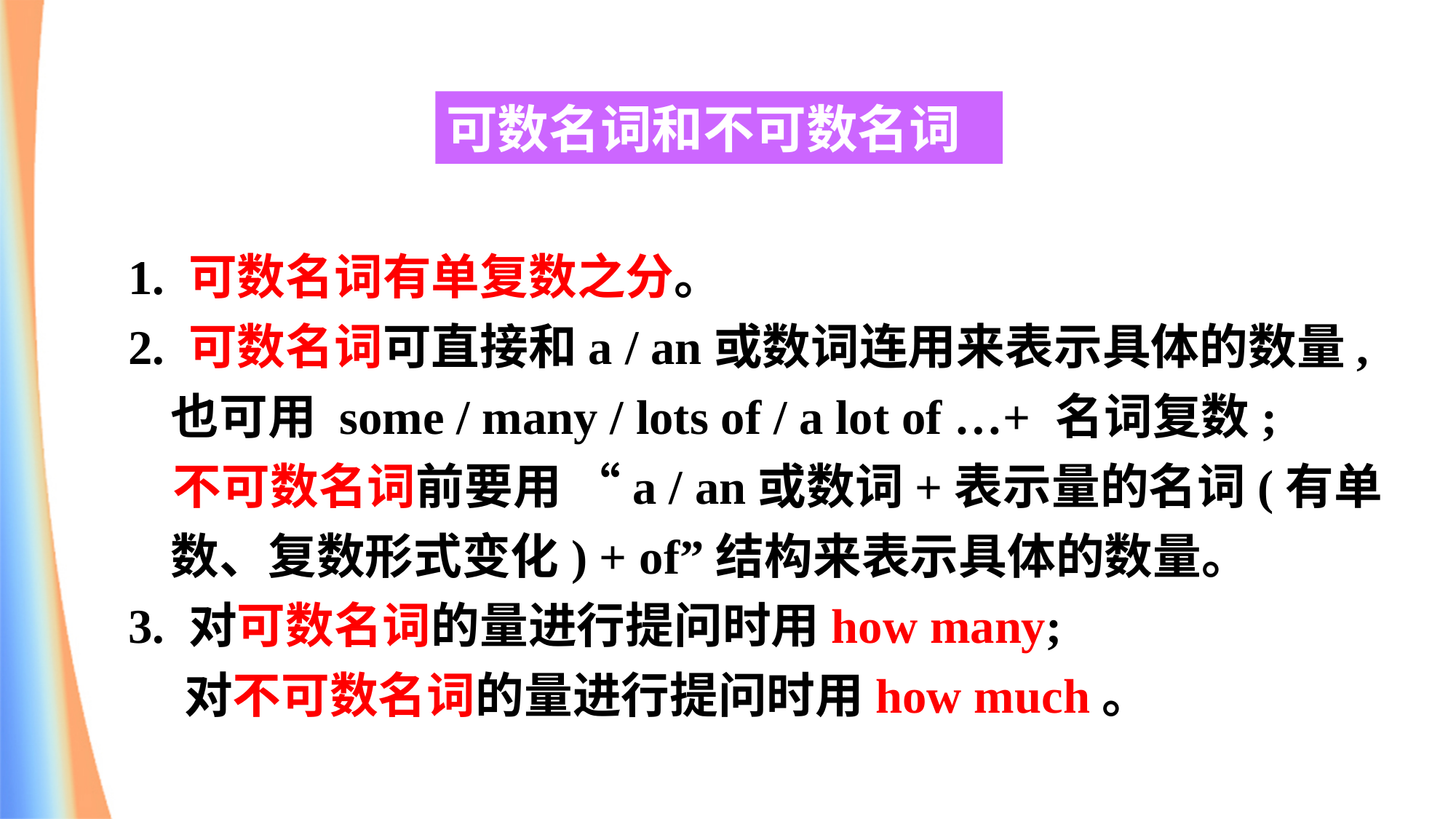

可数名词和不可数名词
1. 可数名词有单复数之分。
2. 可数名词可直接和a / an或数词连用来表示具体的数量, 也可用 some / many / lots of / a lot of …+ 名词复数;
   不可数名词前要用 “a / an或数词+表示量的名词(有单数、复数形式变化) + of”结构来表示具体的数量。
3. 对可数名词的量进行提问时用how many;
    对不可数名词的量进行提问时用how much。